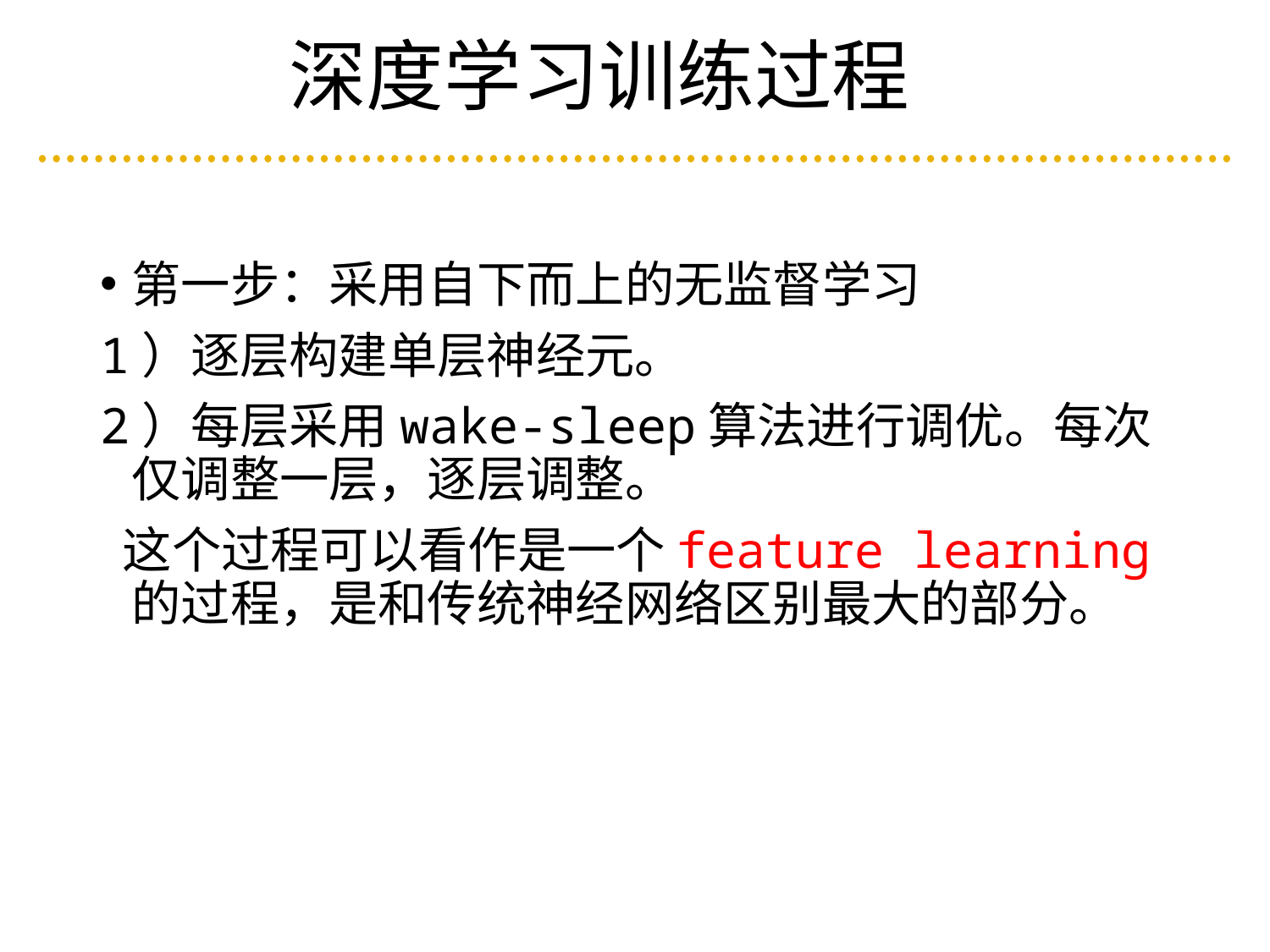

# 深度学习训练过程
第一步：采用自下而上的无监督学习
1）逐层构建单层神经元。
2）每层采用wake-sleep算法进行调优。每次仅调整一层，逐层调整。
 这个过程可以看作是一个feature learning的过程，是和传统神经网络区别最大的部分。